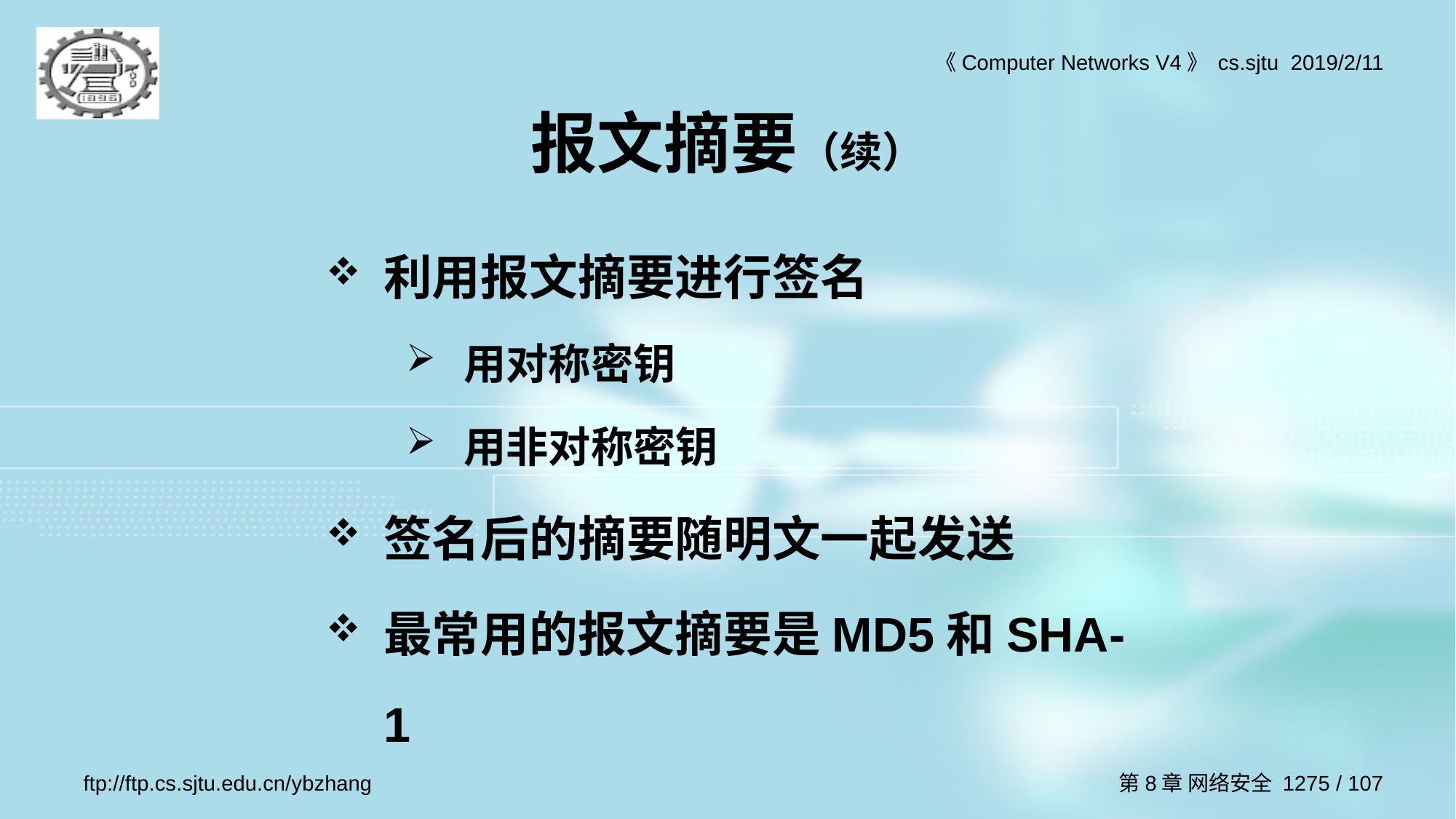

# 报文摘要（续）
利用报文摘要进行签名
用对称密钥
用非对称密钥
签名后的摘要随明文一起发送
最常用的报文摘要是MD5和SHA-1